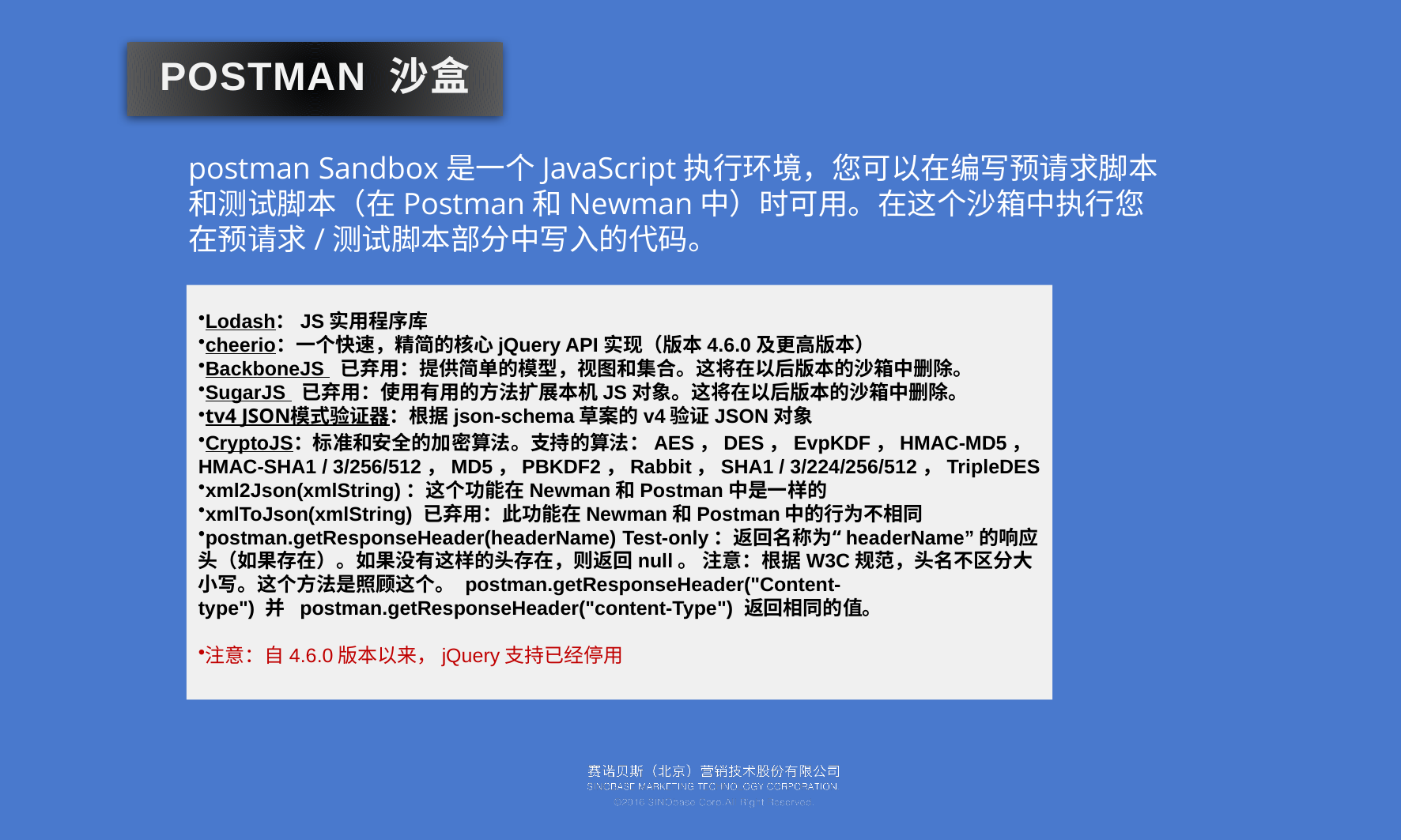

PostMan 沙盒
postman Sandbox是一个JavaScript执行环境，您可以在编写预请求脚本和测试脚本（在Postman和Newman中）时可用。在这个沙箱中执行您在预请求/测试脚本部分中写入的代码。

Lodash：JS实用程序库
cheerio：一个快速，精简的核心jQuery API实现（版本4.6.0及更高版本）
BackboneJS  已弃用：提供简单的模型，视图和集合。这将在以后版本的沙箱中删除。
SugarJS  已弃用：使用有用的方法扩展本机JS对象。这将在以后版本的沙箱中删除。
tv4 JSON模式验证器：根据json-schema草案的v4验证JSON对象
CryptoJS：标准和安全的加密算法。支持的算法：AES，DES，EvpKDF，HMAC-MD5，HMAC-SHA1 / 3/256/512，MD5，PBKDF2，Rabbit，SHA1 / 3/224/256/512，TripleDES
xml2Json(xmlString)：这个功能在Newman和Postman中是一样的
xmlToJson(xmlString) 已弃用：此功能在Newman和Postman中的行为不相同
postman.getResponseHeader(headerName) Test-only：返回名称为“headerName”的响应头（如果存在）。如果没有这样的头存在，则返回null。 注意：根据W3C规范，头名不区分大小写。这个方法是照顾这个。 postman.getResponseHeader("Content-type") 并  postman.getResponseHeader("content-Type") 返回相同的值。

注意：自4.6.0版本以来，jQuery支持已经停用